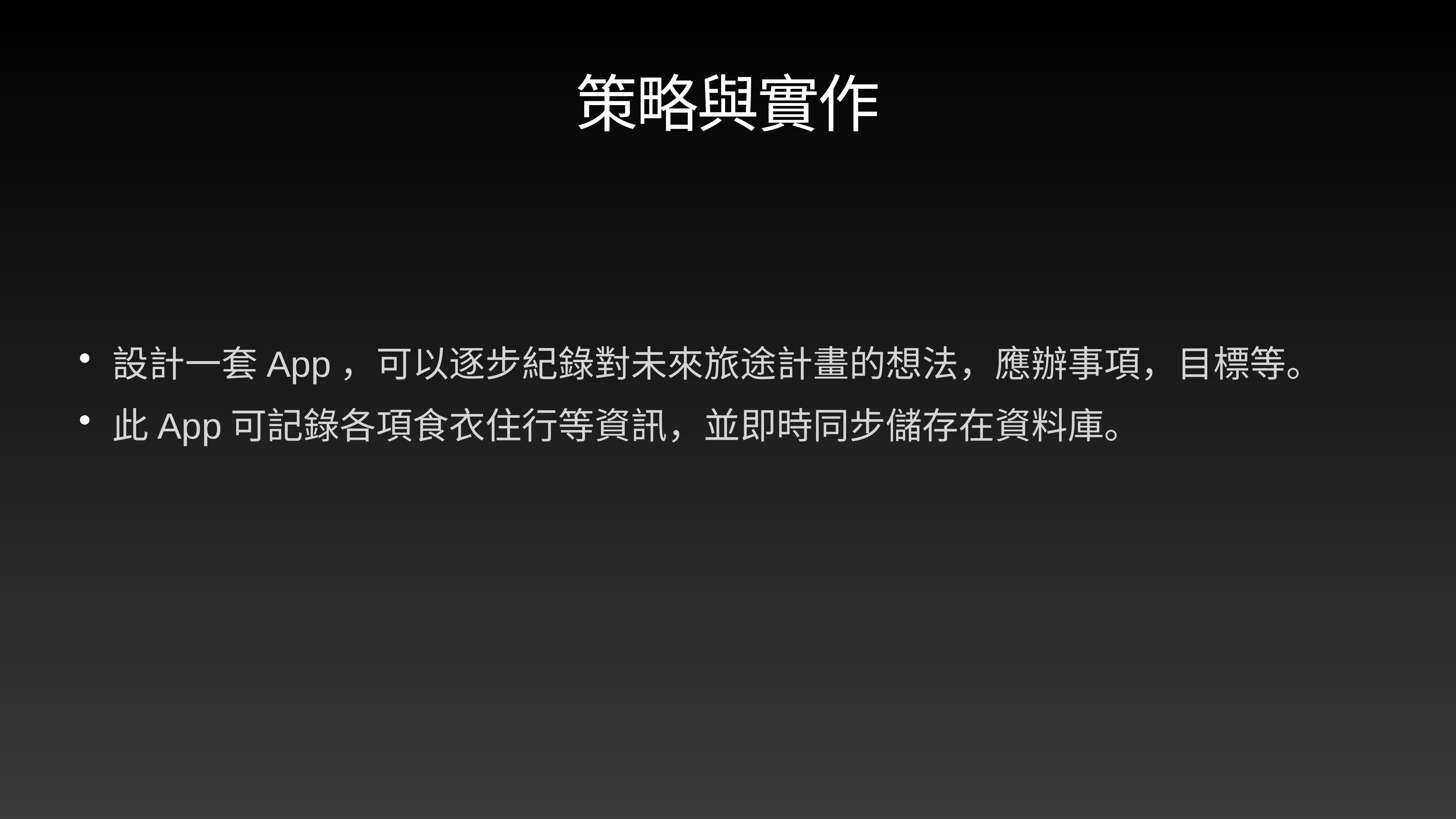

# 策略與實作
設計一套App，可以逐步紀錄對未來旅途計畫的想法，應辦事項，目標等。
此App可記錄各項食衣住行等資訊，並即時同步儲存在資料庫。